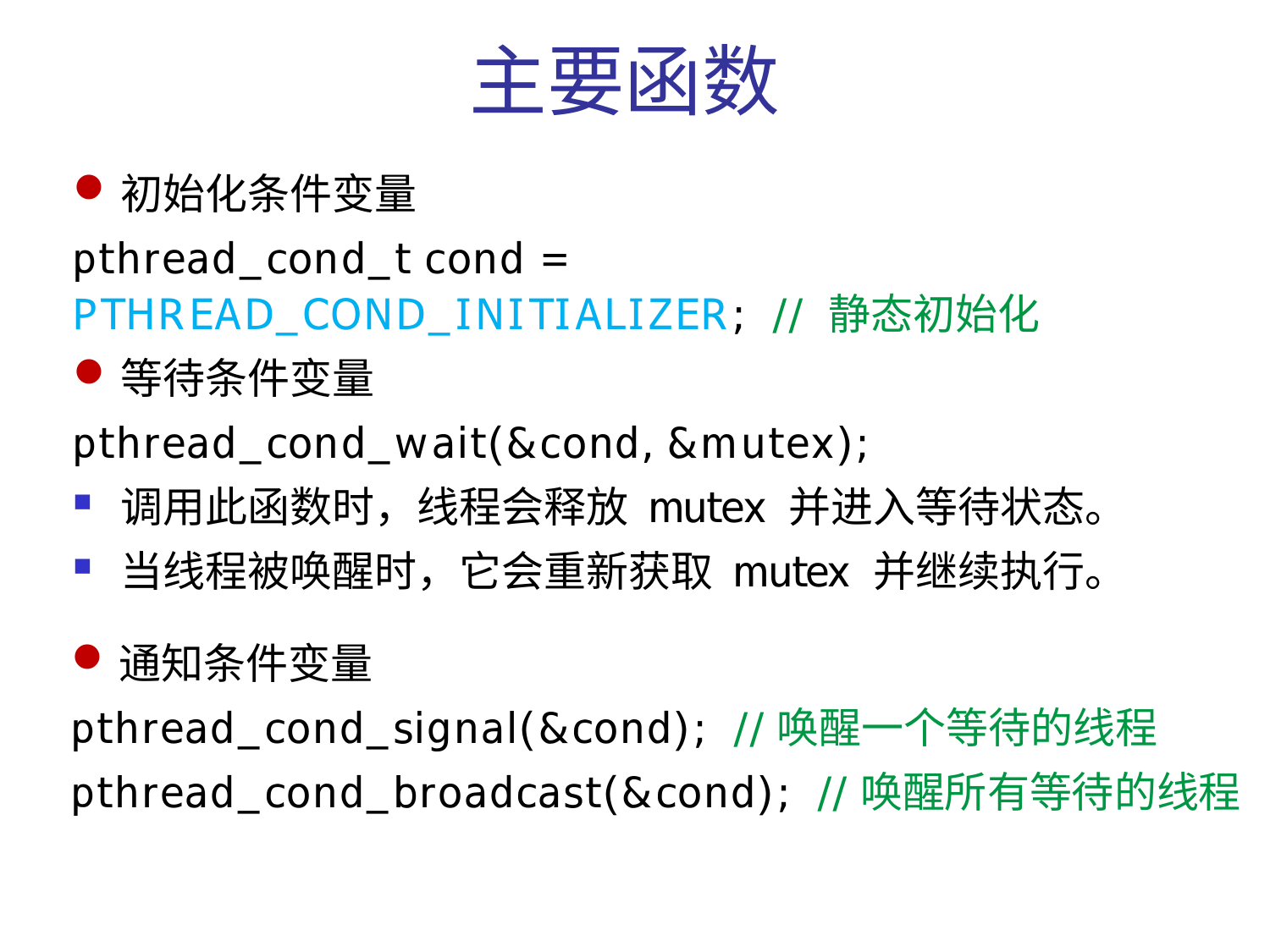

# 主要函数
初始化条件变量
pthread_cond_t cond = PTHREAD_COND_INITIALIZER;  // 静态初始化
等待条件变量
pthread_cond_wait(&cond, &mutex);
调用此函数时，线程会释放 mutex 并进入等待状态。
当线程被唤醒时，它会重新获取 mutex 并继续执行。
通知条件变量
pthread_cond_signal(&cond);  //唤醒一个等待的线程
pthread_cond_broadcast(&cond);  //唤醒所有等待的线程